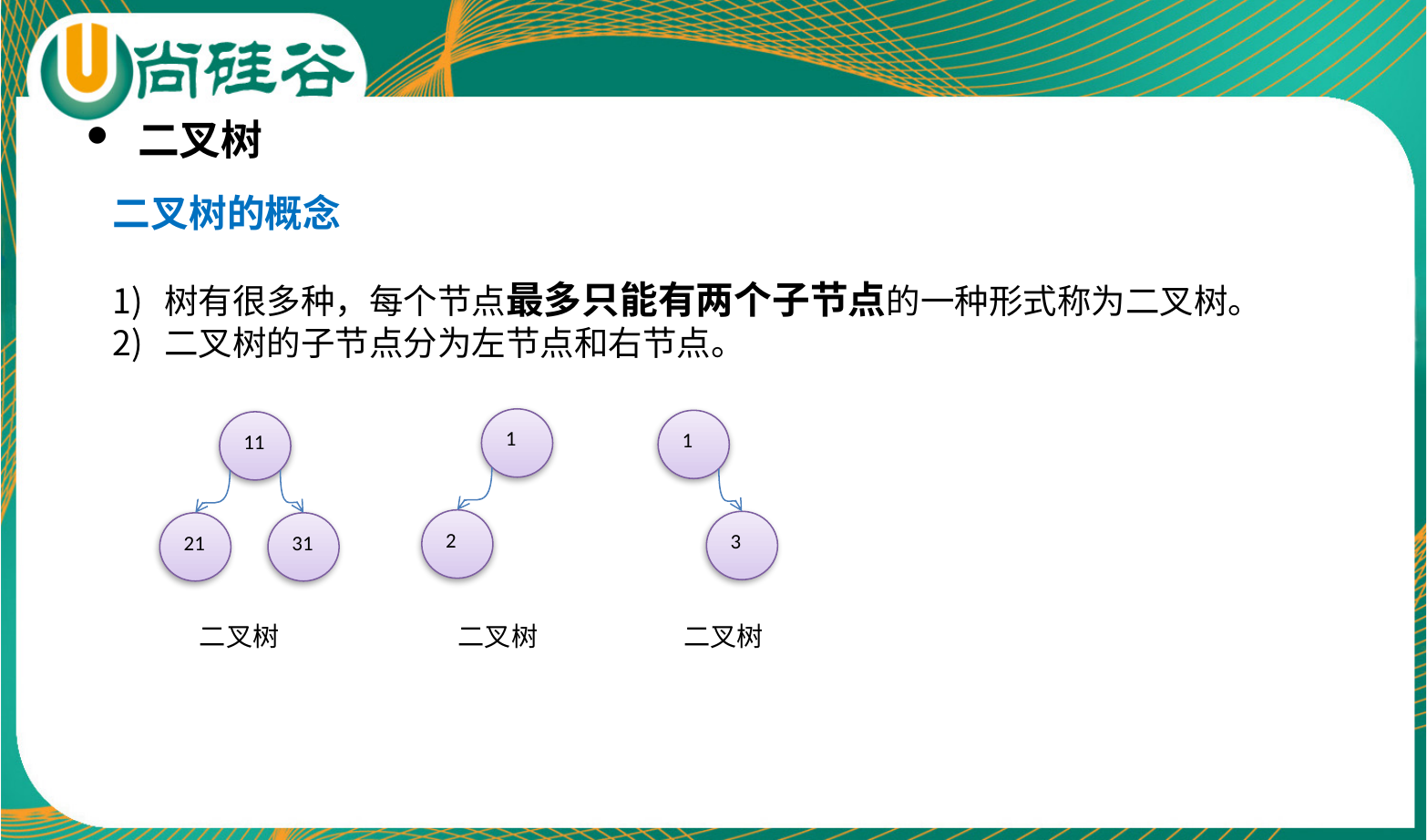

二叉树
二叉树的概念

树有很多种，每个节点最多只能有两个子节点的一种形式称为二叉树。
二叉树的子节点分为左节点和右节点。

1
1
11
2
3
21
31
二叉树
二叉树
二叉树